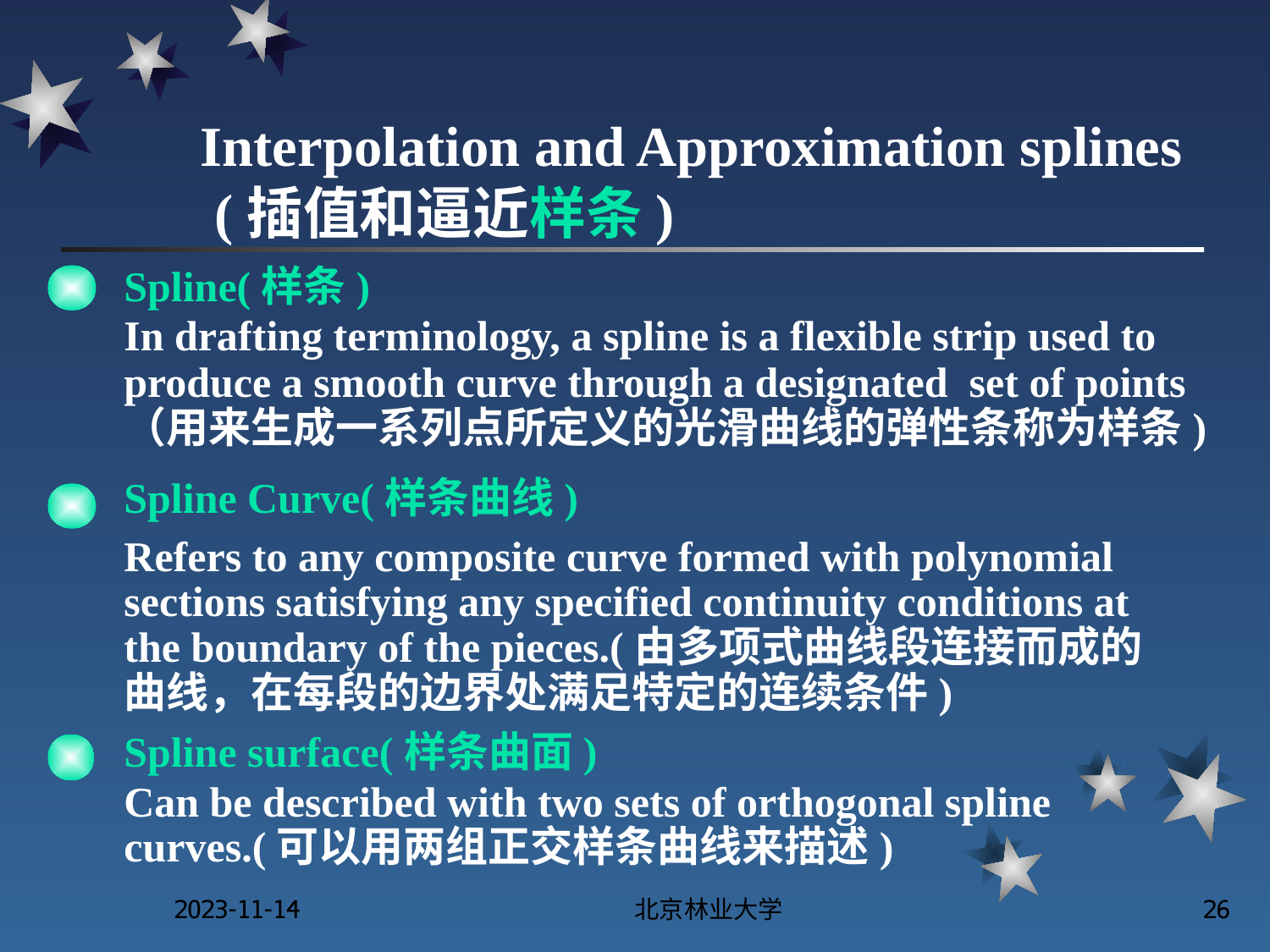

# Interpolation and Approximation splines (插值和逼近样条)
Spline(样条)

In drafting terminology, a spline is a flexible strip used to produce a smooth curve through a designated  set of points（用来生成一系列点所定义的光滑曲线的弹性条称为样条)
Spline Curve(样条曲线)

Refers to any composite curve formed with polynomial sections satisfying any specified continuity conditions at the boundary of the pieces.(由多项式曲线段连接而成的曲线，在每段的边界处满足特定的连续条件)
Spline surface(样条曲面)

Can be described with two sets of orthogonal spline curves.(可以用两组正交样条曲线来描述)
2023-11-14
北京林业大学
26